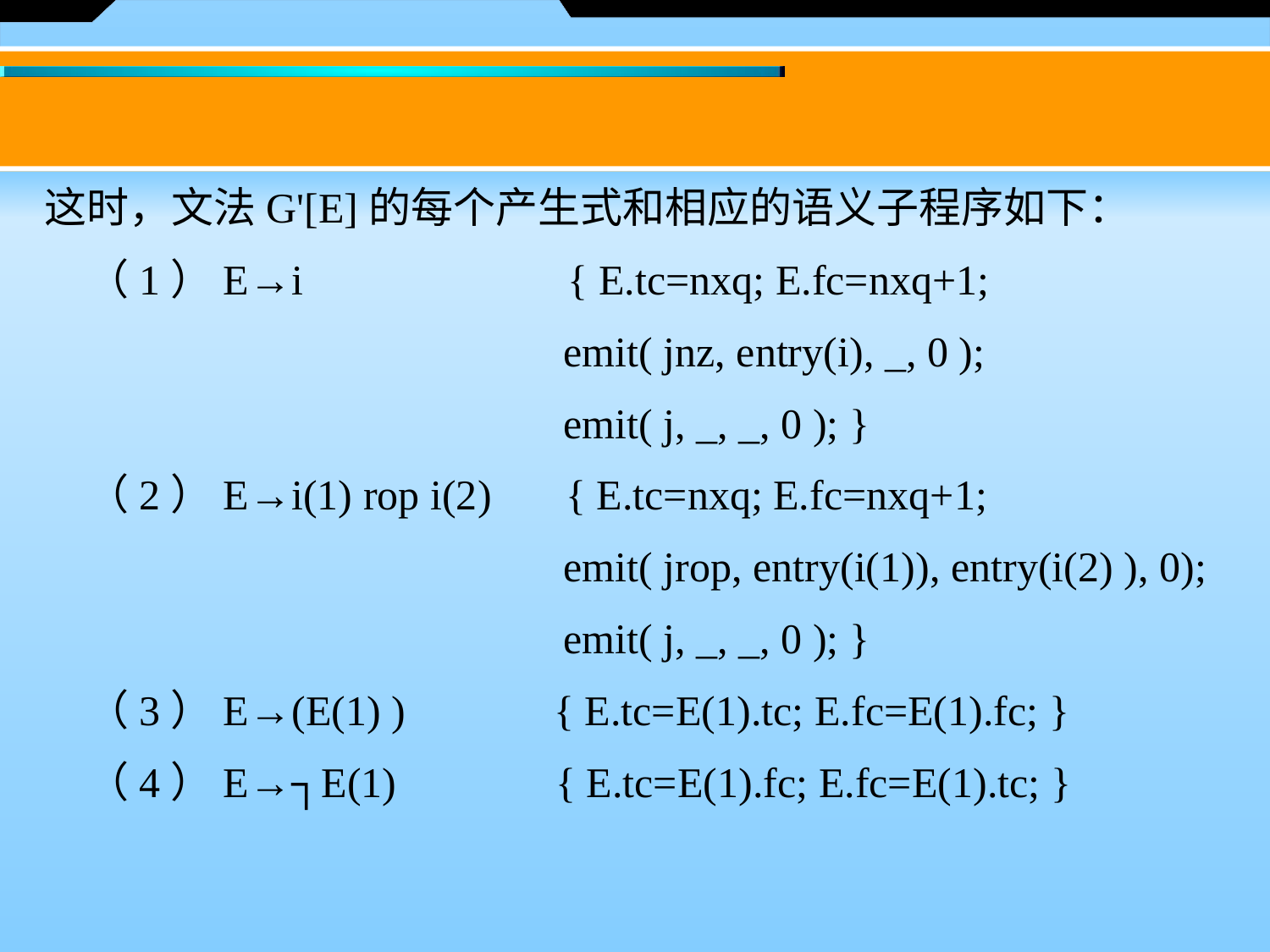

这时，文法G'[E]的每个产生式和相应的语义子程序如下：
　（1）E→i                         { E.tc=nxq; E.fc=nxq+1;
			             emit( jnz, entry(i), _, 0 );
			             emit( j, _, _, 0 ); }
　（2）E→i(1) rop i(2)       { E.tc=nxq; E.fc=nxq+1;
			             emit( jrop, entry(i(1)), entry(i(2) ), 0);
                     	                         emit( j, _, _, 0 ); }
　（3）E→(E(1) )              { E.tc=E(1).tc; E.fc=E(1).fc; }
　（4）E→┐E(1)               { E.tc=E(1).fc; E.fc=E(1).tc; }